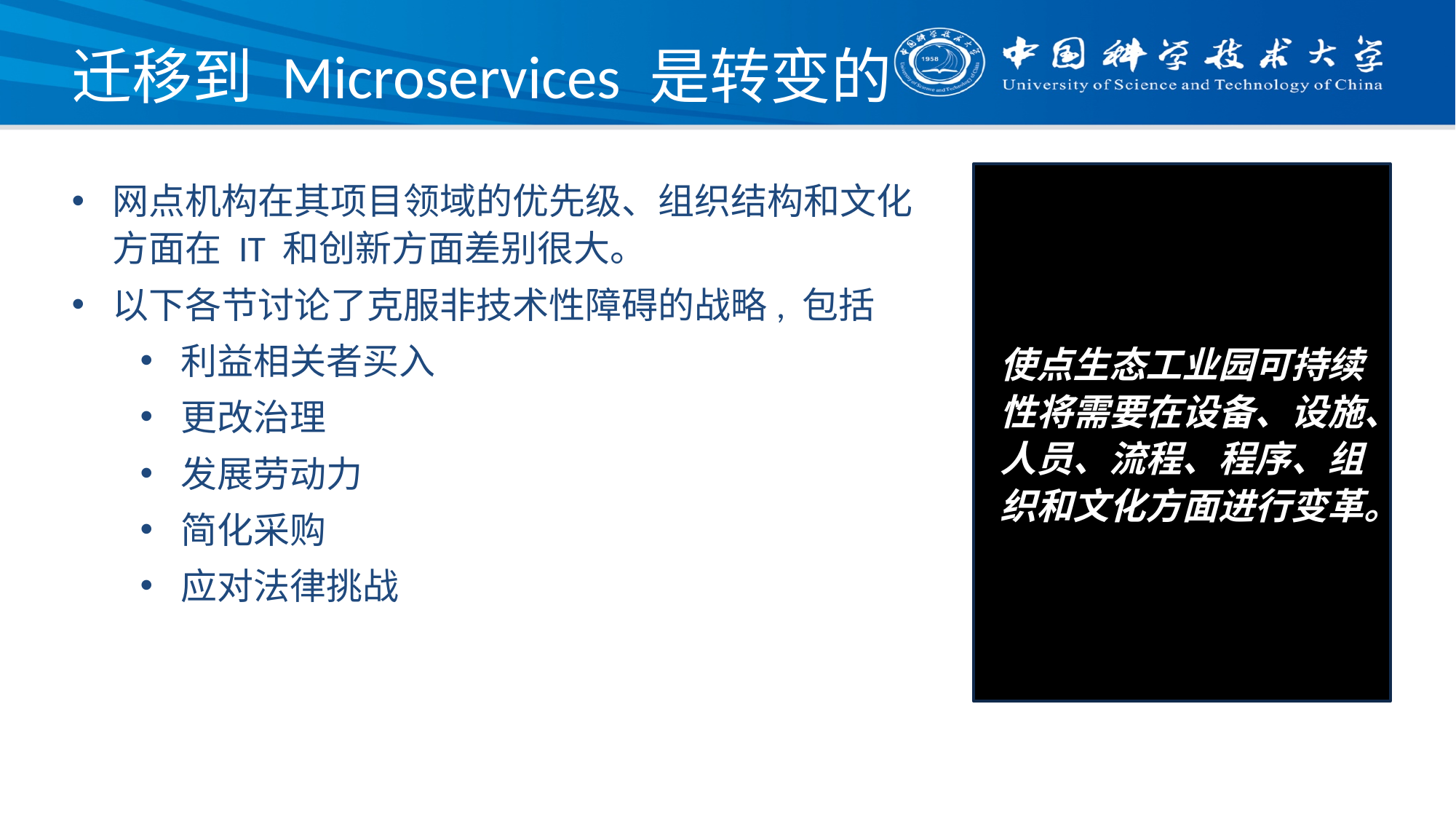

# 迁移到 Microservices 是转变的
使点生态工业园可持续性将需要在设备、设施、人员、流程、程序、组织和文化方面进行变革。
网点机构在其项目领域的优先级、组织结构和文化方面在 IT 和创新方面差别很大。
以下各节讨论了克服非技术性障碍的战略, 包括
利益相关者买入
更改治理
发展劳动力
简化采购
应对法律挑战